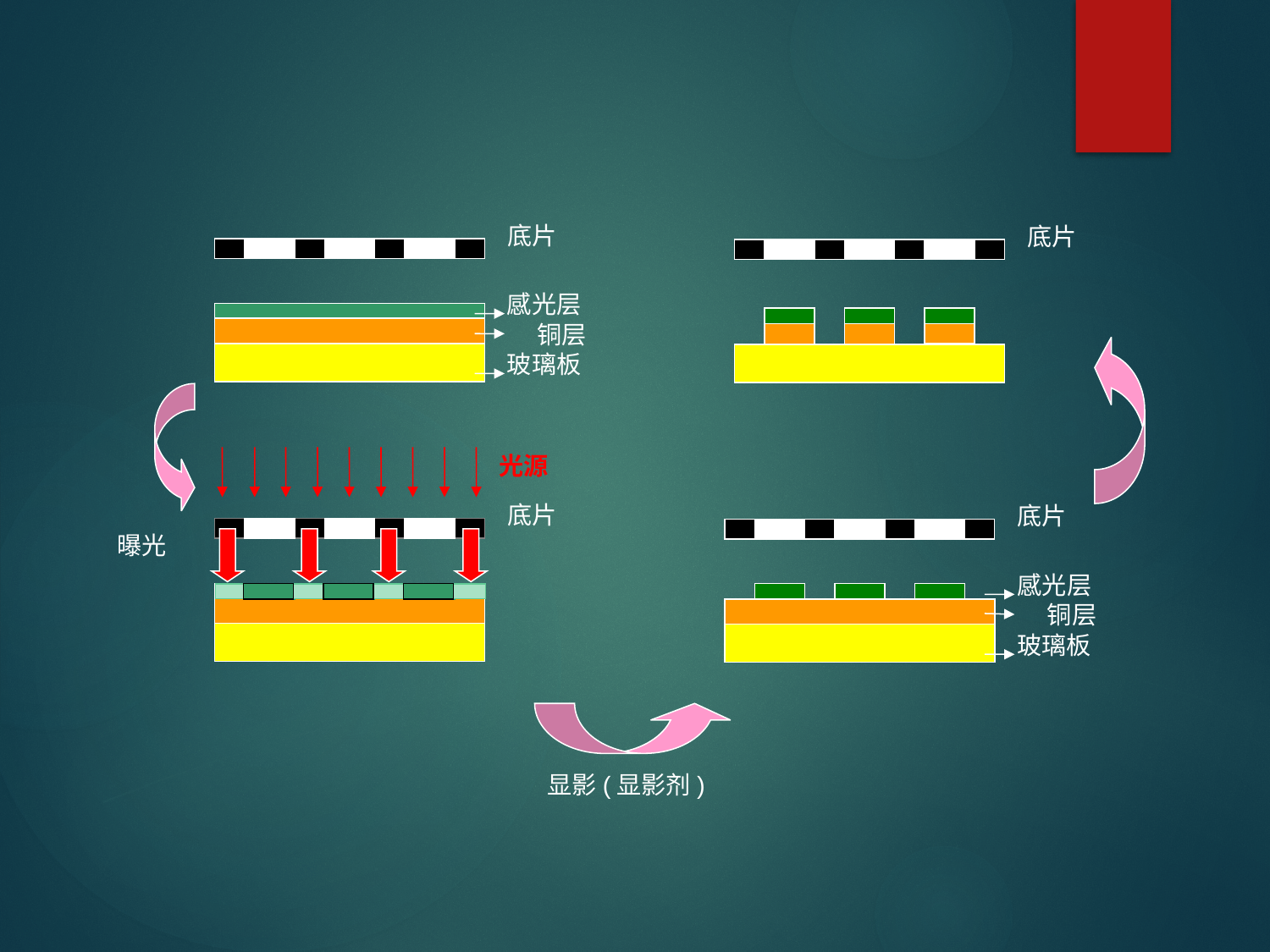

71
底片
底片

感光层

铜层

玻璃板

曝光

底片
光源

底片

感光层

铜层

玻璃板

显影(显影剂)